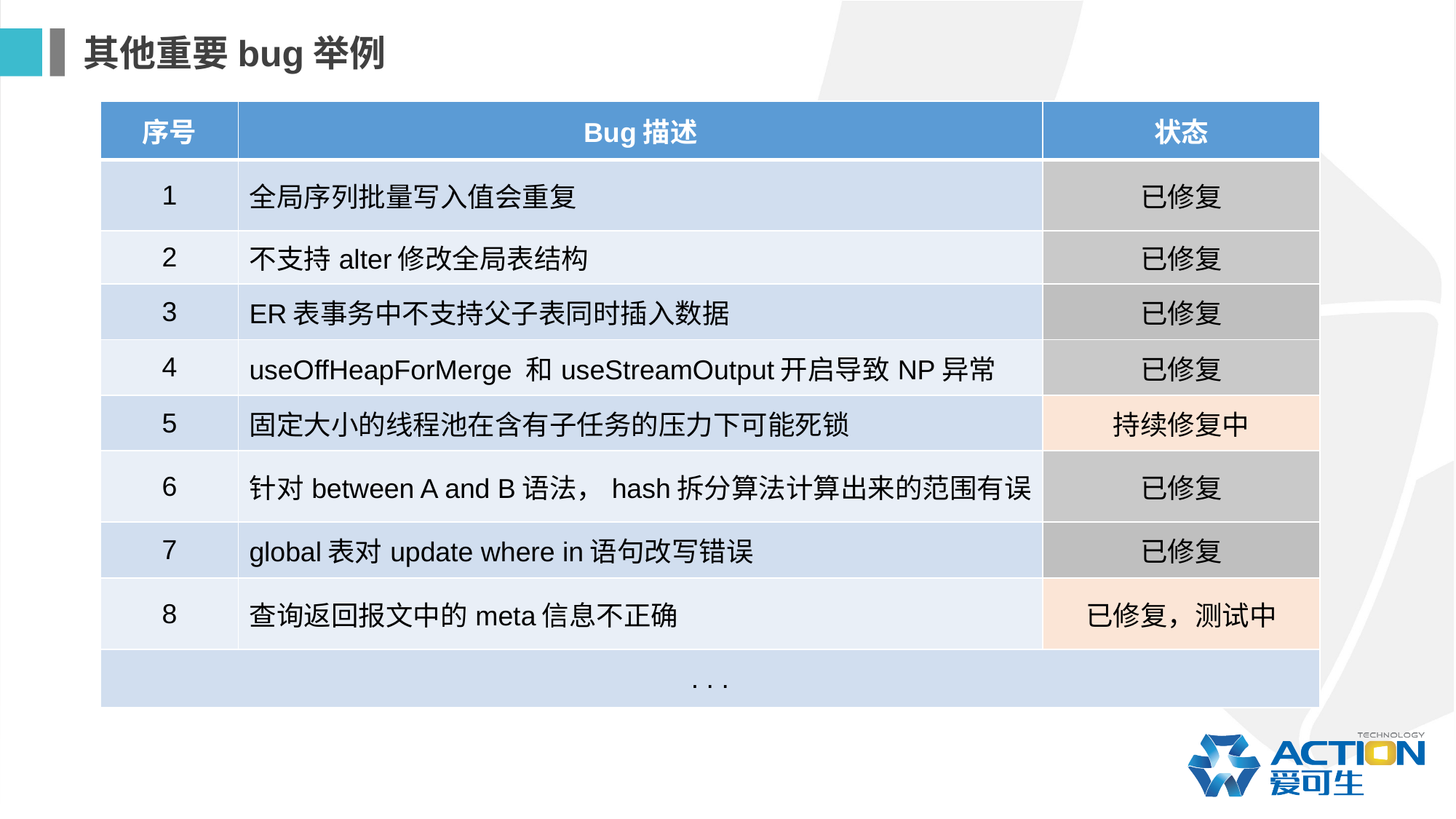

其他重要bug举例

| 序号 | Bug描述 | 状态 |
| --- | --- | --- |
| 1 | 全局序列批量写入值会重复 | 已修复 |
| 2 | 不支持alter修改全局表结构 | 已修复 |
| 3 | ER表事务中不支持父子表同时插入数据 | 已修复 |
| 4 | useOffHeapForMerge 和useStreamOutput开启导致NP异常 | 已修复 |
| 5 | 固定大小的线程池在含有子任务的压力下可能死锁 | 持续修复中 |
| 6 | 针对between A and B语法，hash拆分算法计算出来的范围有误 | 已修复 |
| 7 | global表对update where in语句改写错误 | 已修复 |
| 8 | 查询返回报文中的meta信息不正确 | 已修复，测试中 |
| . . . |  |  |